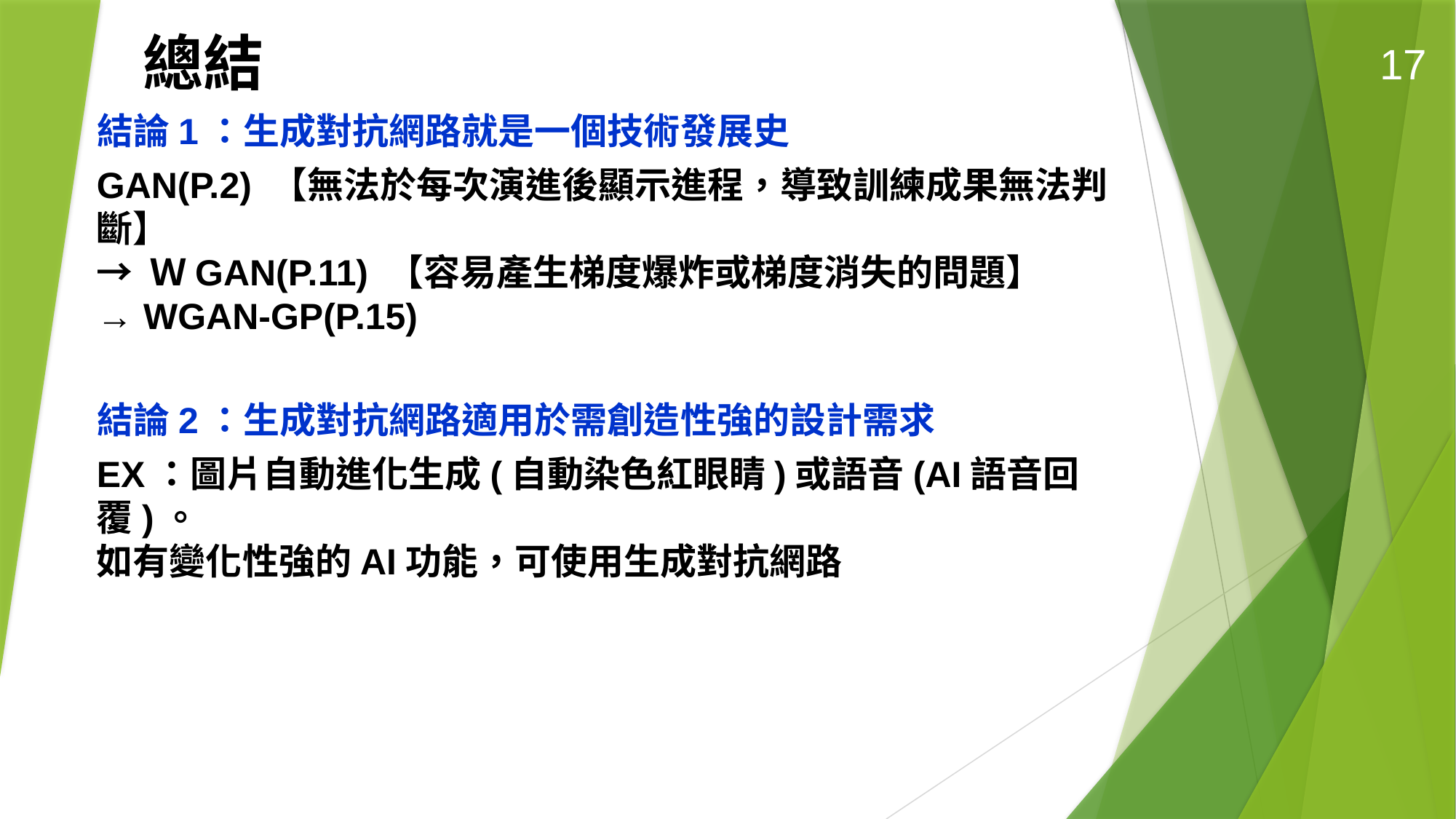

總結
17
結論1：生成對抗網路就是一個技術發展史
GAN(P.2) 【無法於每次演進後顯示進程，導致訓練成果無法判斷】
→ ＷGAN(P.11) 【容易產生梯度爆炸或梯度消失的問題】
→ WGAN-GP(P.15)
結論2：生成對抗網路適用於需創造性強的設計需求
EX：圖片自動進化生成(自動染色紅眼睛)或語音(AI語音回覆)。
如有變化性強的AI功能，可使用生成對抗網路